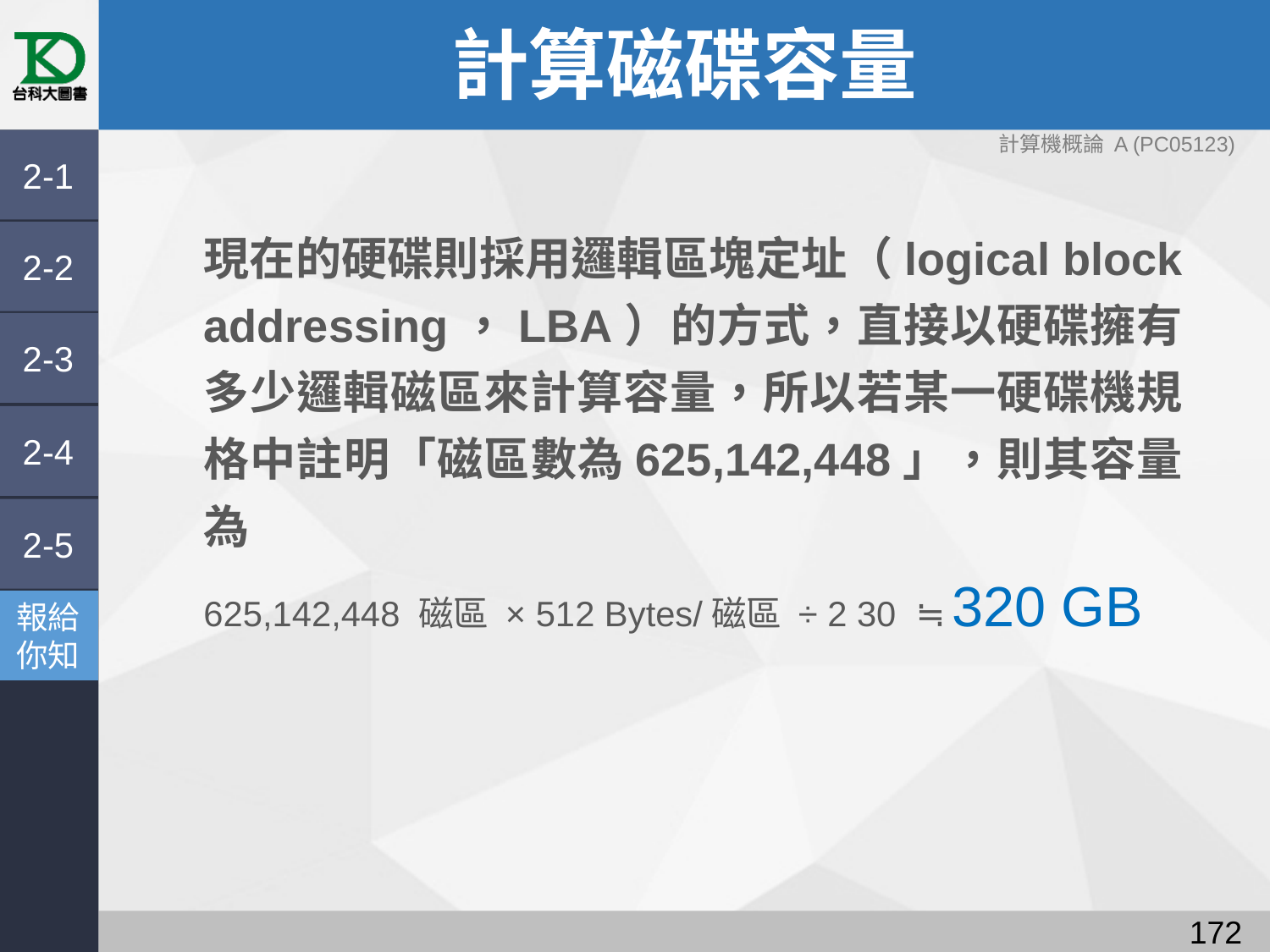

# 計算磁碟容量
計算機概論 A (PC05123)
2-1
現在的硬碟則採用邏輯區塊定址（logical block addressing，LBA）的方式，直接以硬碟擁有多少邏輯磁區來計算容量，所以若某一硬碟機規格中註明「磁區數為625,142,448」，則其容量為
625,142,448 磁區 × 512 Bytes/磁區 ÷ 2 30  ≒ 320 GB
2-2
2-3
2-4
2-5
報給
你知
172